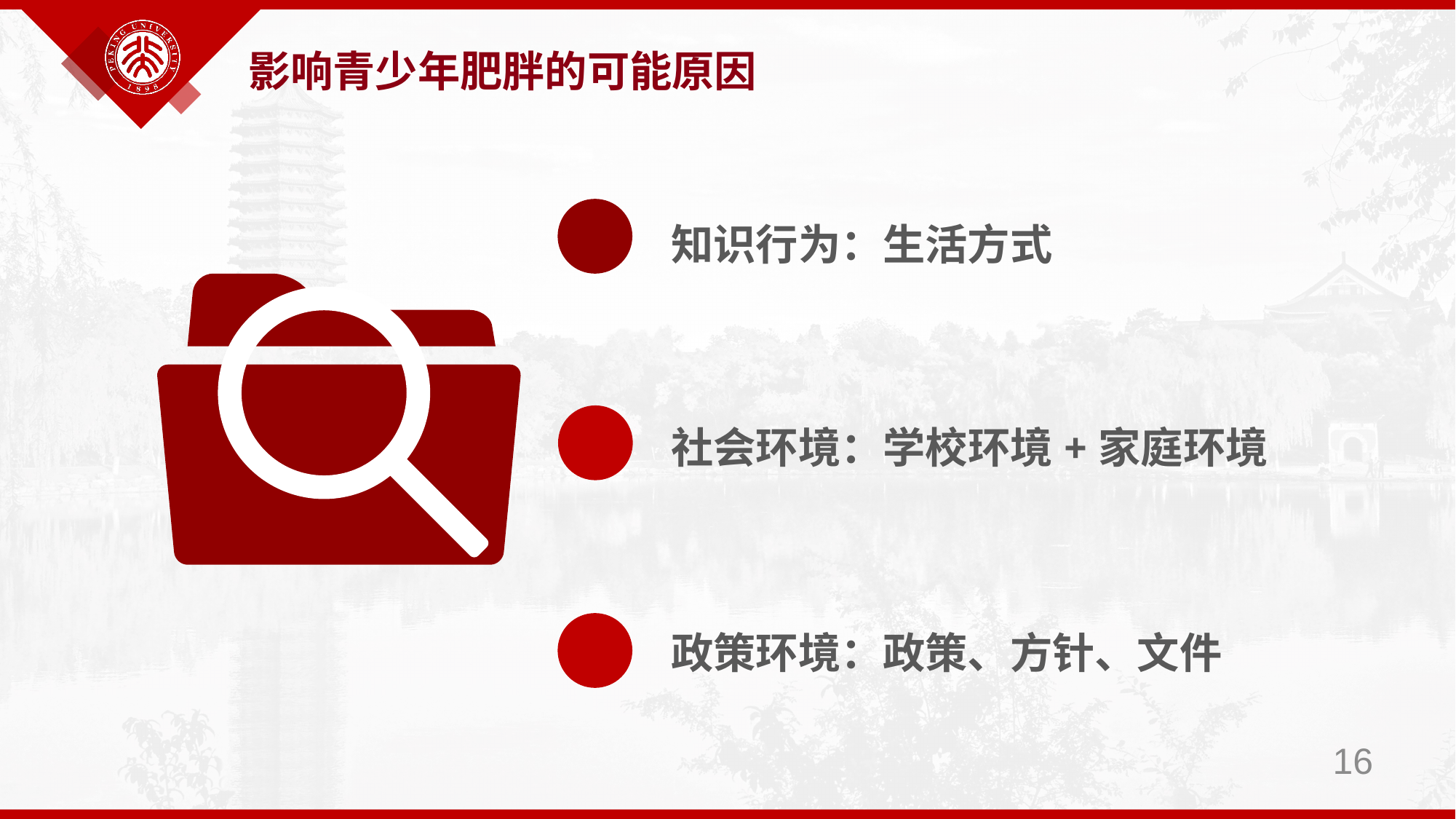

影响青少年肥胖的可能原因

知识行为：生活方式

社会环境：学校环境+家庭环境
政策环境：政策、方针、文件

16